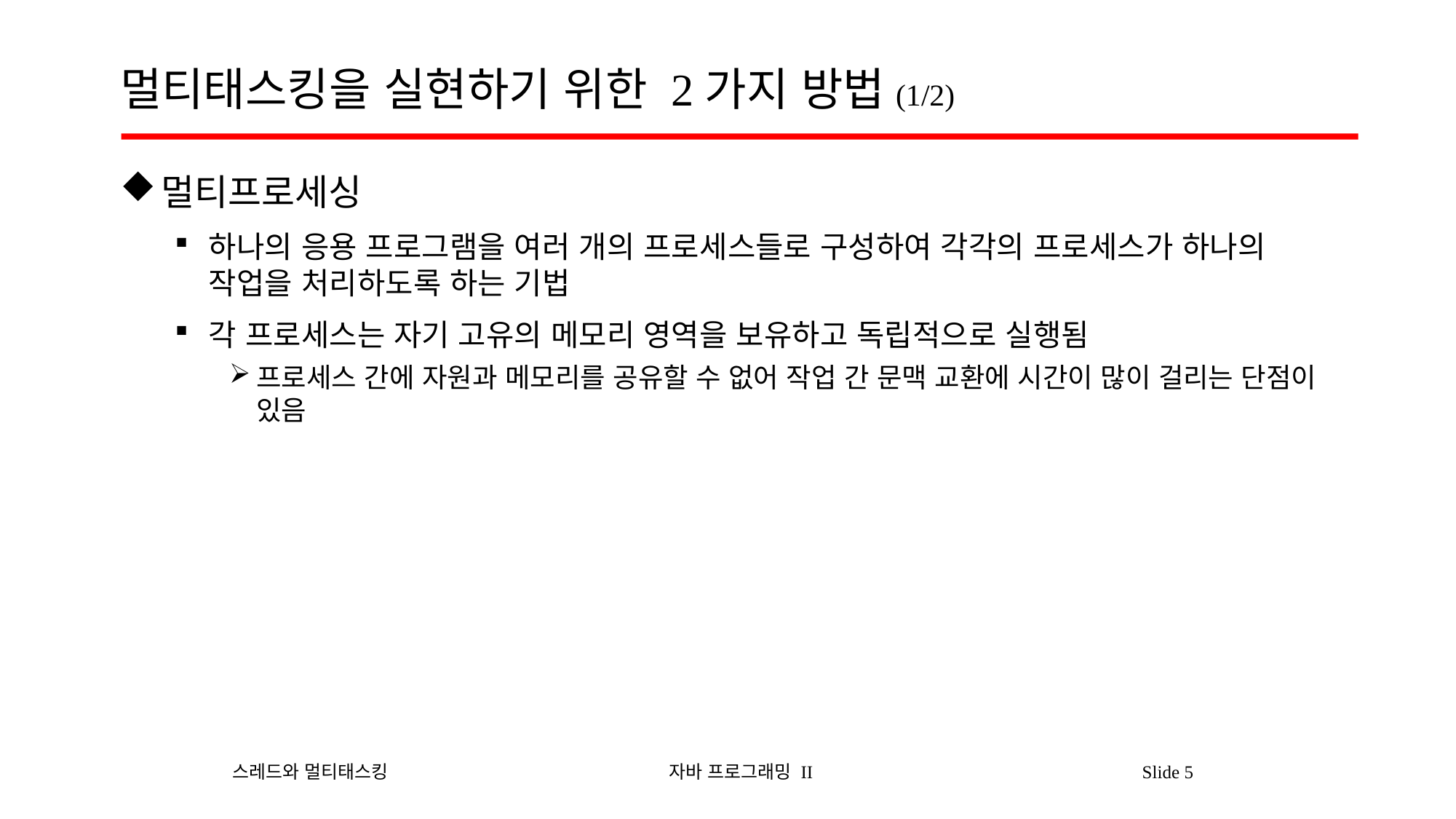

# 멀티태스킹을 실현하기 위한 2가지 방법(1/2)
멀티프로세싱
하나의 응용 프로그램을 여러 개의 프로세스들로 구성하여 각각의 프로세스가 하나의 작업을 처리하도록 하는 기법
각 프로세스는 자기 고유의 메모리 영역을 보유하고 독립적으로 실행됨
프로세스 간에 자원과 메모리를 공유할 수 없어 작업 간 문맥 교환에 시간이 많이 걸리는 단점이 있음